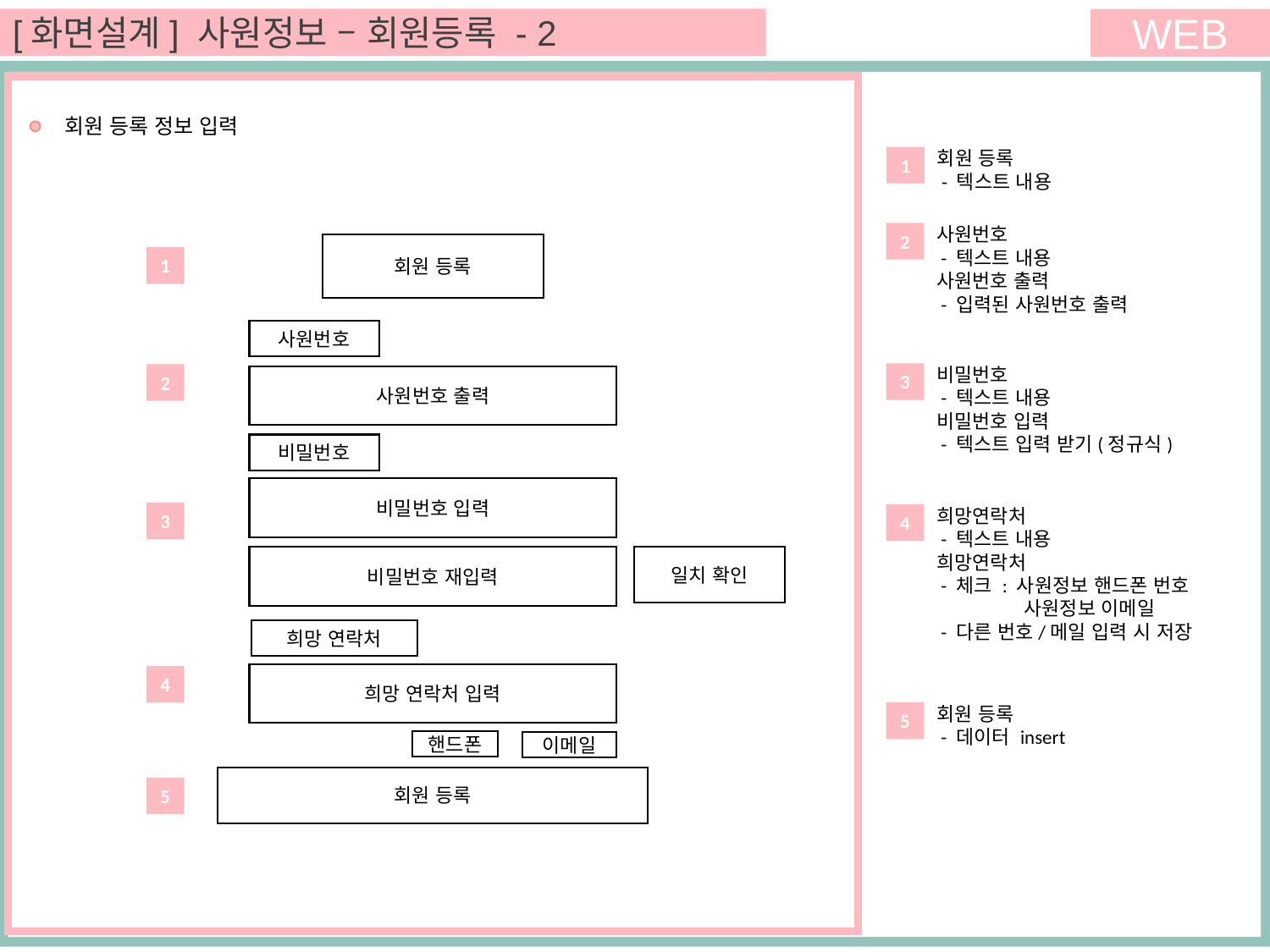

[화면설계] 사원정보 – 회원등록 - 2
WEB

 회원 등록 정보 입력

회원 등록
 - 텍스트 내용
1
사원번호
 - 텍스트 내용
사원번호 출력
 - 입력된 사원번호 출력
2
회원 등록
1
사원번호
비밀번호
 - 텍스트 내용
비밀번호 입력
 - 텍스트 입력 받기(정규식)
3
2
사원번호 출력
비밀번호
비밀번호 입력
희망연락처
 - 텍스트 내용
희망연락처
 - 체크 : 사원정보 핸드폰 번호
               사원정보 이메일
 - 다른 번호/메일 입력 시 저장
4
3
비밀번호 재입력
일치 확인
희망 연락처
희망 연락처 입력
4
회원 등록
 - 데이터 insert
5
핸드폰
이메일
회원 등록
5